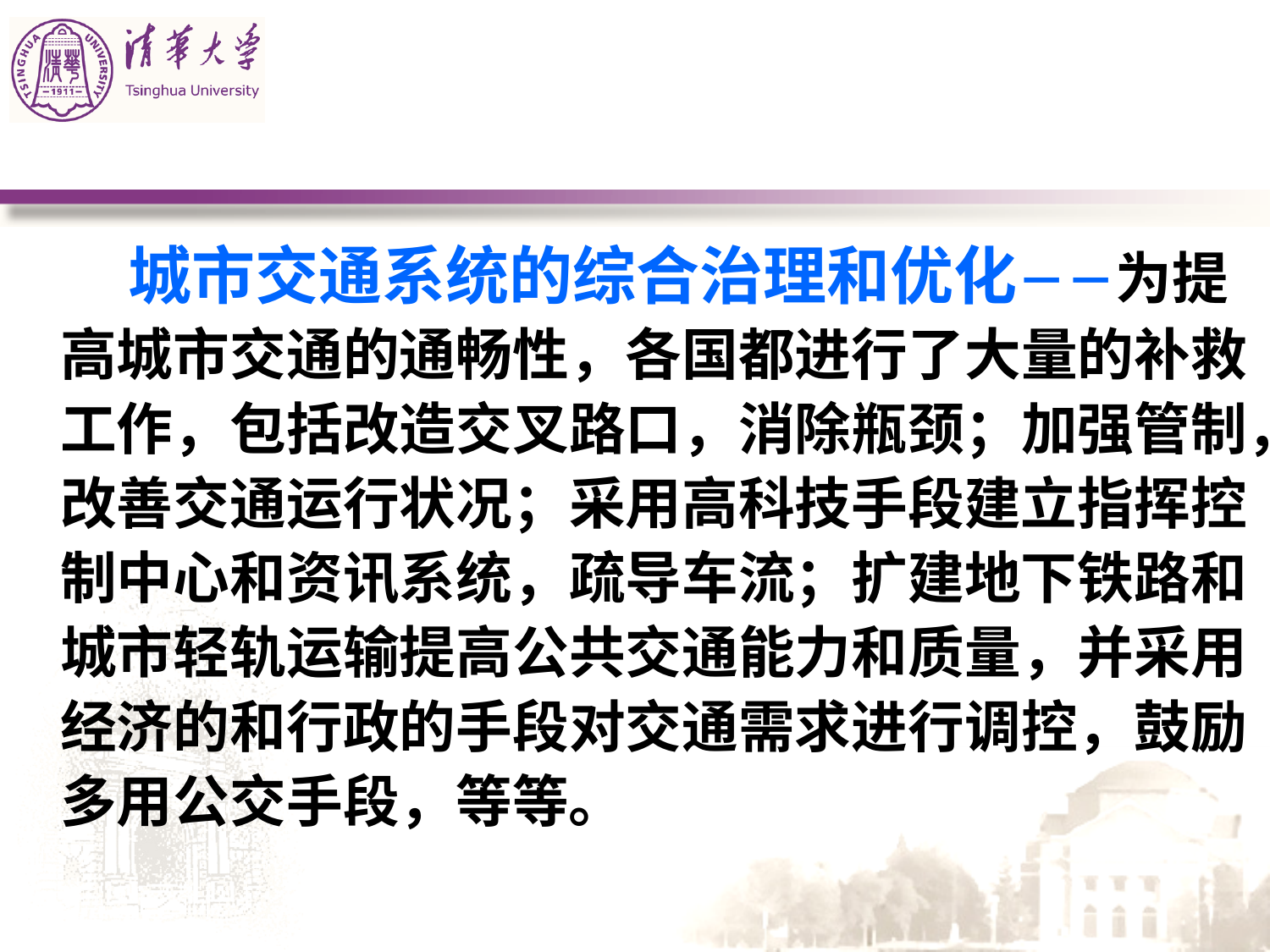

#
        城市交通系统的综合治理和优化－－为提高城市交通的通畅性，各国都进行了大量的补救工作，包括改造交叉路口，消除瓶颈；加强管制，改善交通运行状况；采用高科技手段建立指挥控制中心和资讯系统，疏导车流；扩建地下铁路和城市轻轨运输提高公共交通能力和质量，并采用经济的和行政的手段对交通需求进行调控，鼓励多用公交手段，等等。